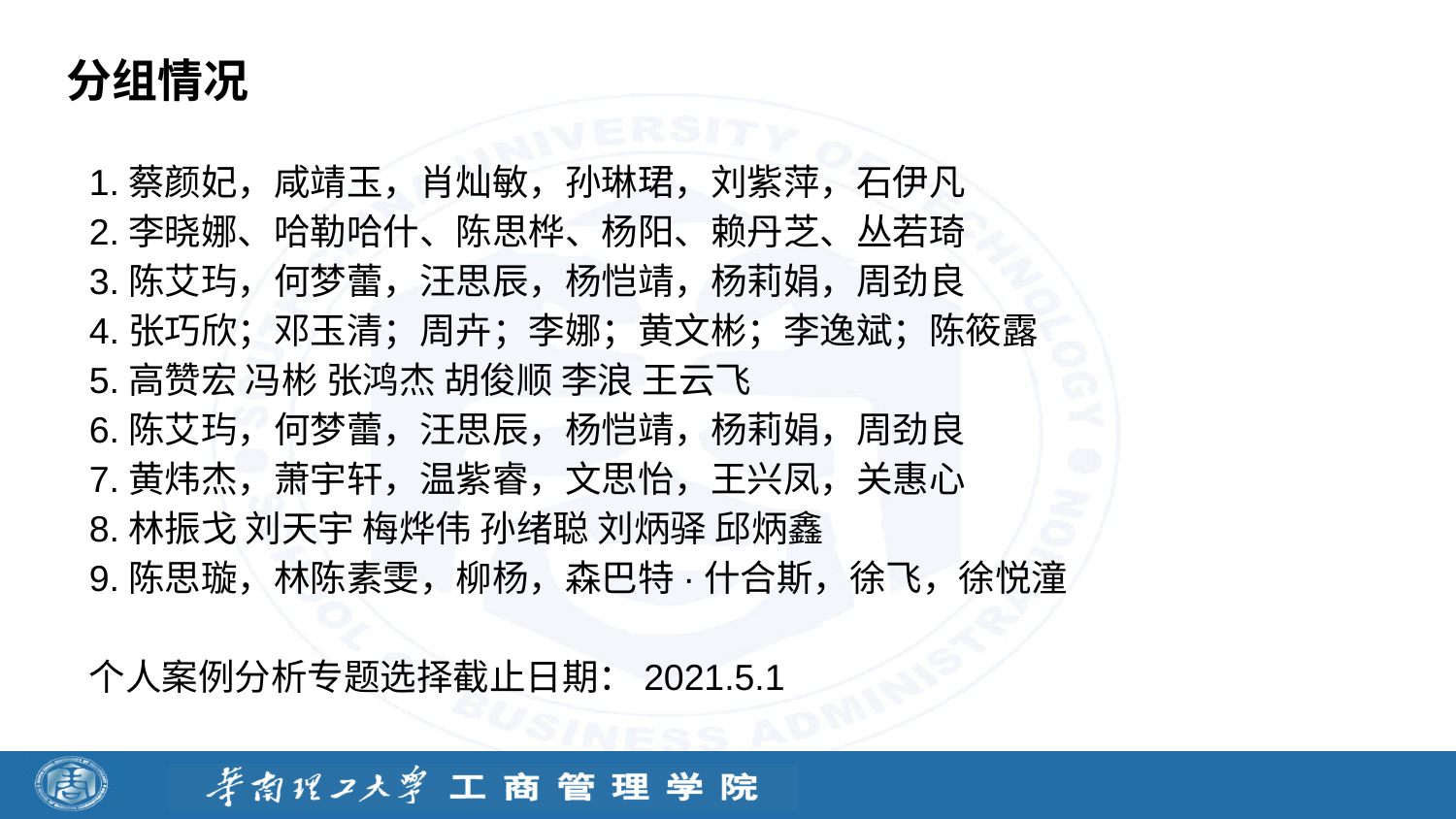

# 分组情况
1.蔡颜妃，咸靖玉，肖灿敏，孙琳珺，刘紫萍，石伊凡
2.李晓娜、哈勒哈什、陈思桦、杨阳、赖丹芝、丛若琦
3.陈艾玙，何梦蕾，汪思辰，杨恺靖，杨莉娟，周劲良
4.张巧欣；邓玉清；周卉；李娜；黄文彬；李逸斌；陈筱露
5.高赞宏 冯彬 张鸿杰 胡俊顺 李浪 王云飞
6.陈艾玙，何梦蕾，汪思辰，杨恺靖，杨莉娟，周劲良
7.黄炜杰，萧宇轩，温紫睿，文思怡，王兴凤，关惠心
8.林振戈 刘天宇 梅烨伟 孙绪聪 刘炳驿 邱炳鑫
9.陈思璇，林陈素雯，柳杨，森巴特·什合斯，徐飞，徐悦潼

个人案例分析专题选择截止日期：2021.5.1